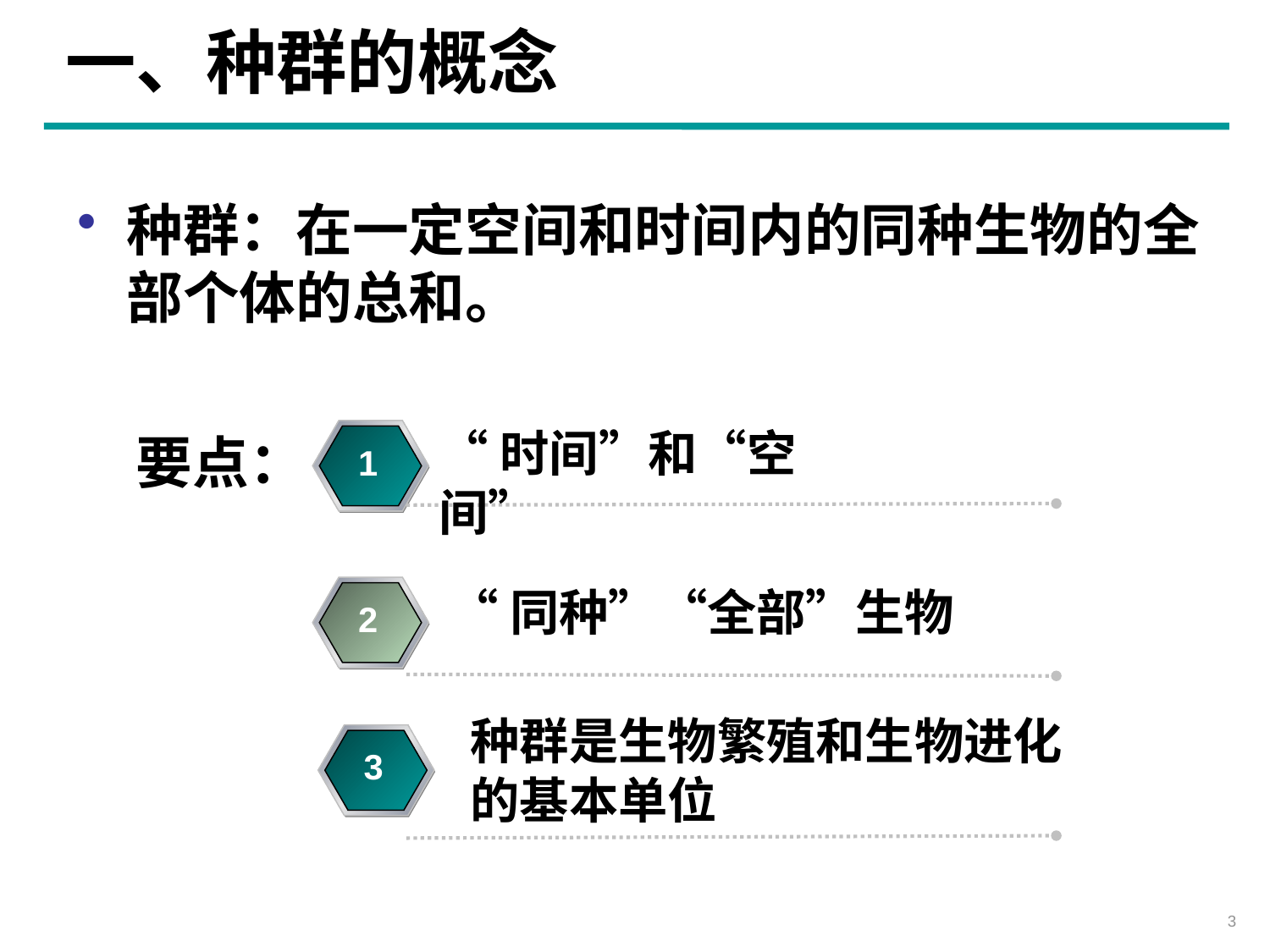

一、种群的概念
种群：在一定空间和时间内的同种生物的全部个体的总和。
“时间”和“空间”

要点：
1

“同种”“全部”生物

2

种群是生物繁殖和生物进化的基本单位

3

3